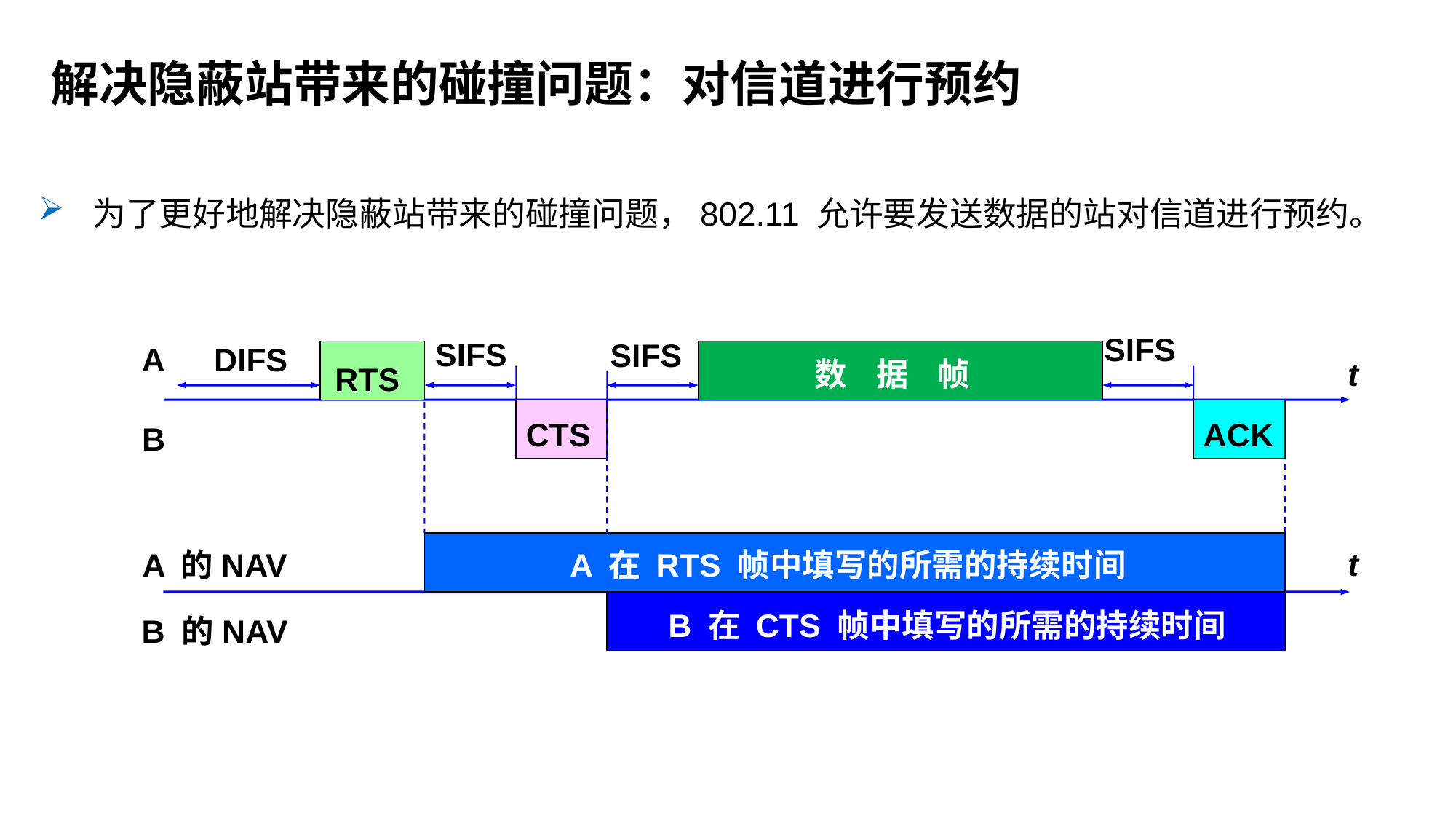

解决隐蔽站带来的碰撞问题：对信道进行预约
为了更好地解决隐蔽站带来的碰撞问题，802.11 允许要发送数据的站对信道进行预约。
SIFS
SIFS
SIFS
A
DIFS
数    据    帧

t
RTS

CTS
ACK

B
t
A 的NAV
A 在 RTS 帧中填写的所需的持续时间

B 在 CTS 帧中填写的所需的持续时间

B 的NAV